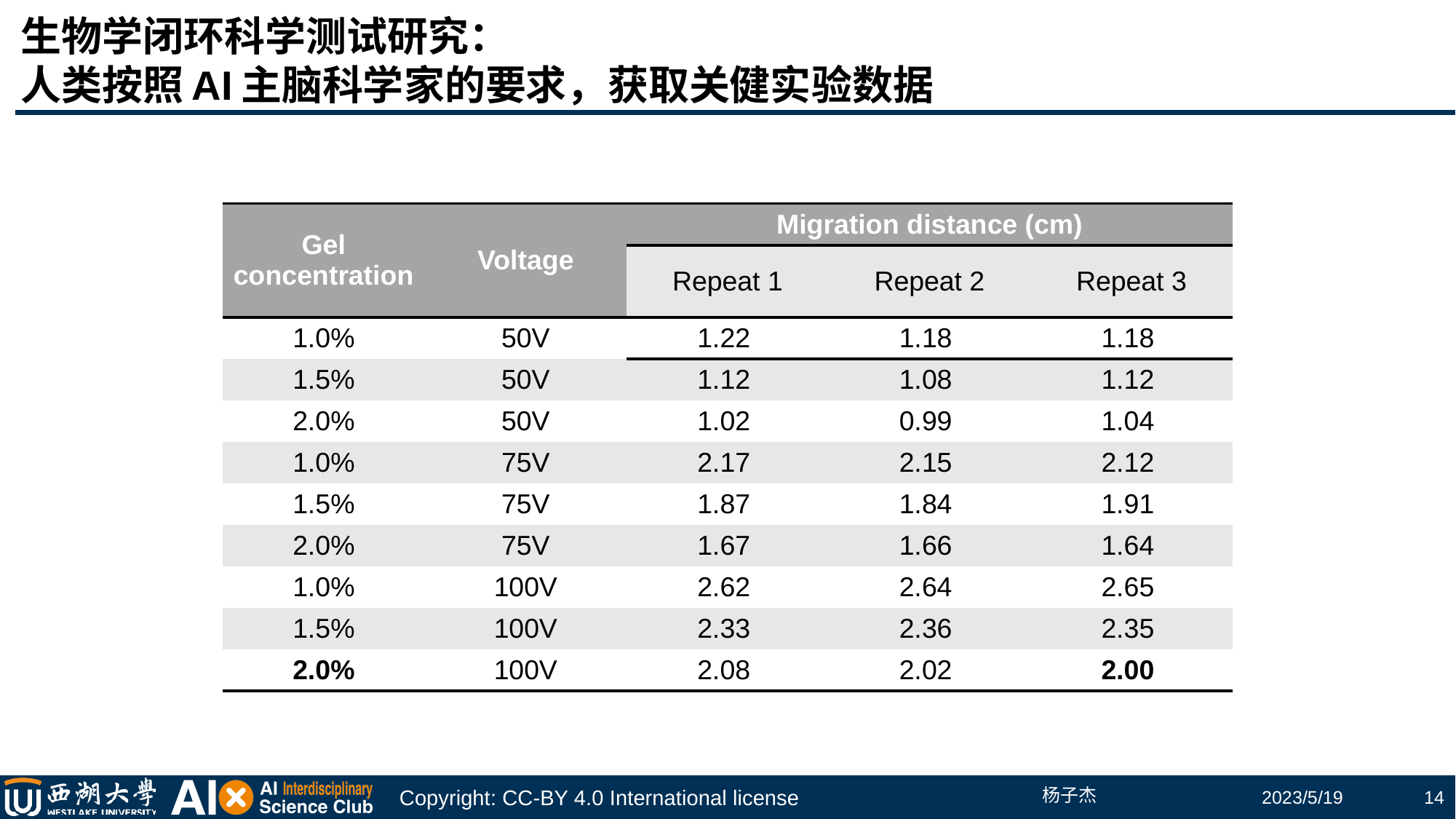

# 生物学闭环科学测试研究： 人类按照AI主脑科学家的要求，获取关健实验数据
| Gel concentration | Voltage | Migration distance (cm) |  |  |
| --- | --- | --- | --- | --- |
|  |  | Repeat 1 | Repeat 2 | Repeat 3 |
| 1.0% | 50V | 1.22 | 1.18 | 1.18 |
| 1.5% | 50V | 1.12 | 1.08 | 1.12 |
| 2.0% | 50V | 1.02 | 0.99 | 1.04 |
| 1.0% | 75V | 2.17 | 2.15 | 2.12 |
| 1.5% | 75V | 1.87 | 1.84 | 1.91 |
| 2.0% | 75V | 1.67 | 1.66 | 1.64 |
| 1.0% | 100V | 2.62 | 2.64 | 2.65 |
| 1.5% | 100V | 2.33 | 2.36 | 2.35 |
| 2.0% | 100V | 2.08 | 2.02 | 2.00 |

杨子杰
2023/5/19
14